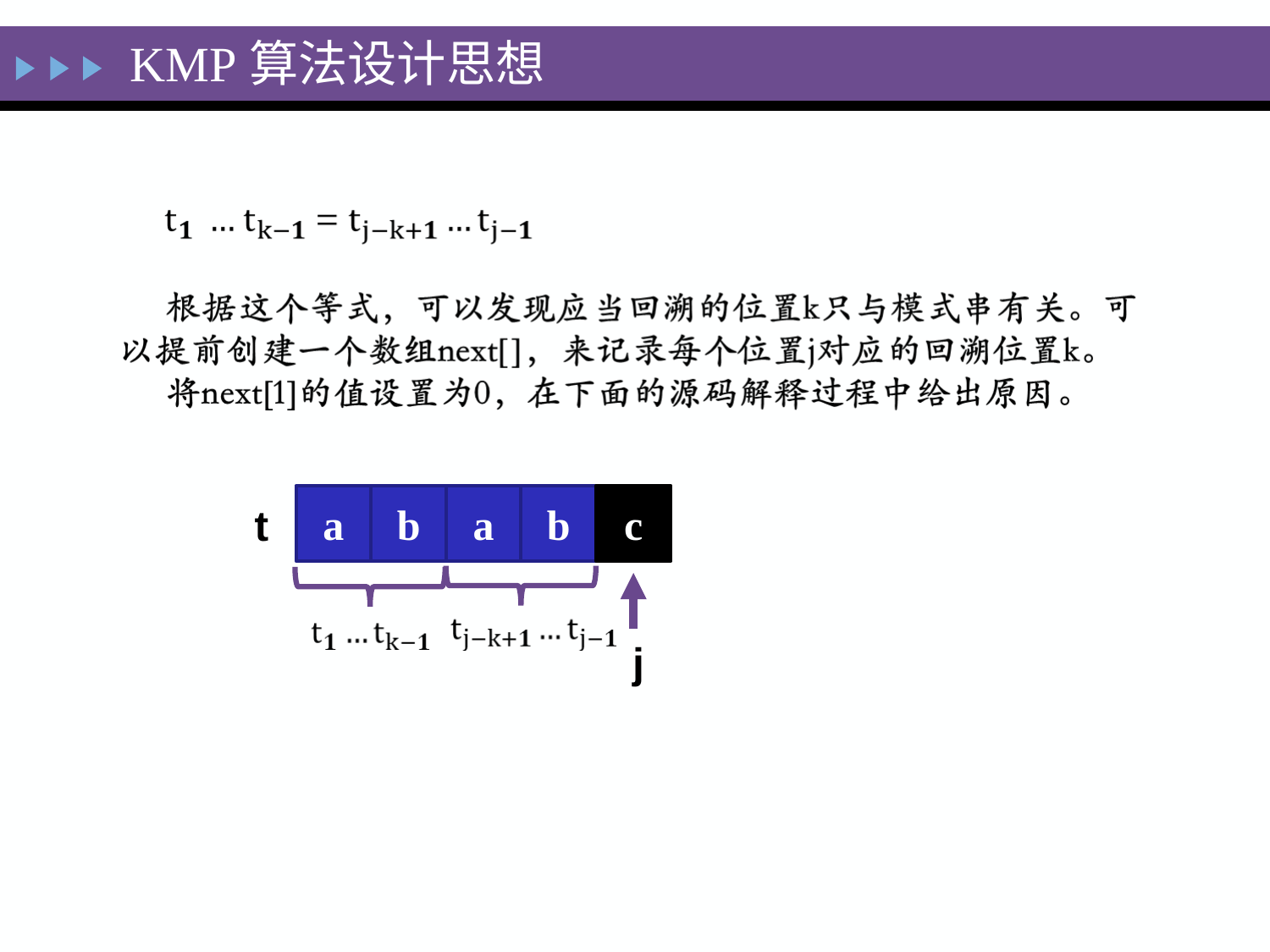

KMP算法设计思想

a
b
a
b
c
t

j